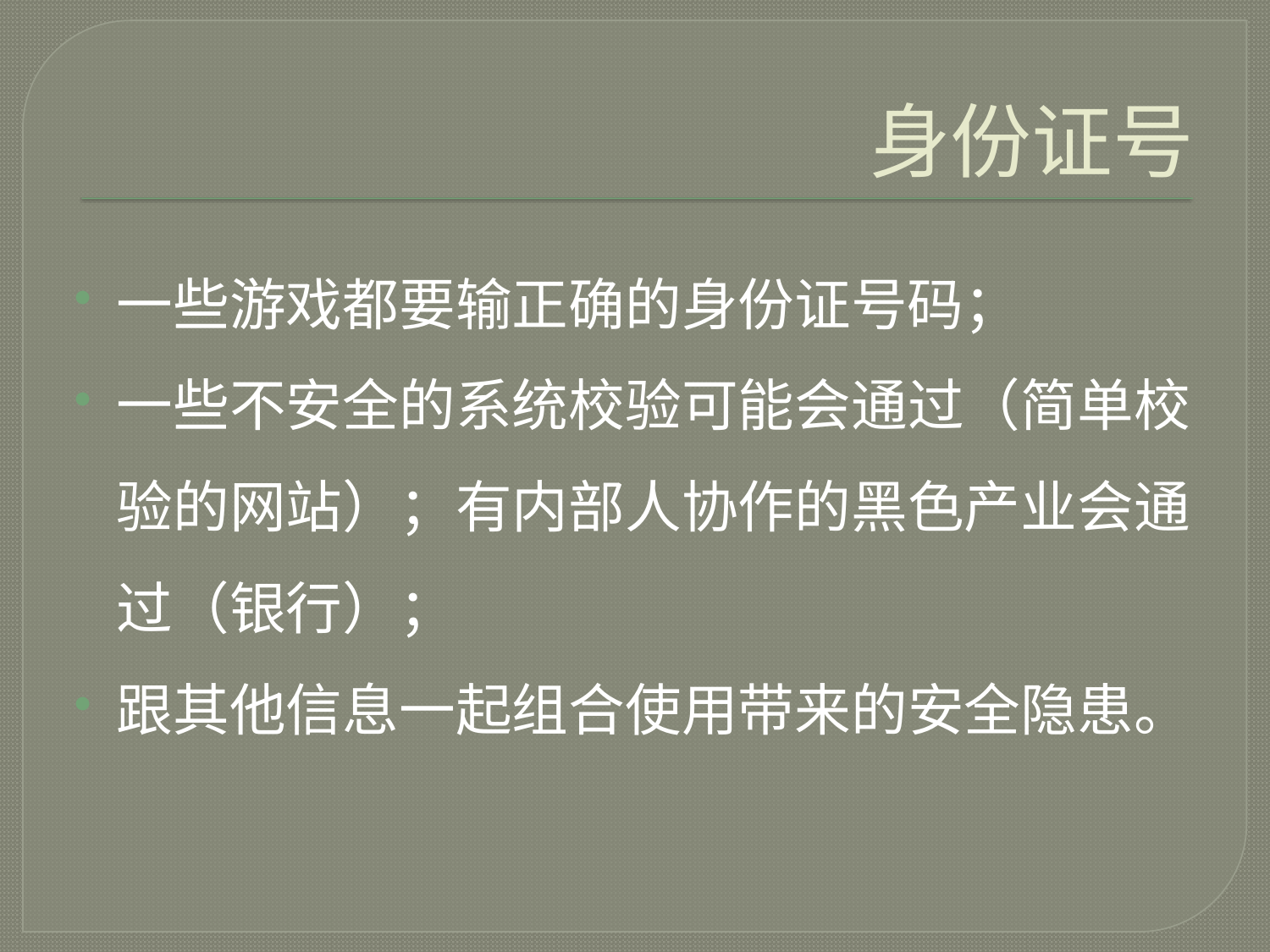

# 身份证号
一些游戏都要输正确的身份证号码；
一些不安全的系统校验可能会通过（简单校验的网站）；有内部人协作的黑色产业会通过（银行）；
跟其他信息一起组合使用带来的安全隐患。